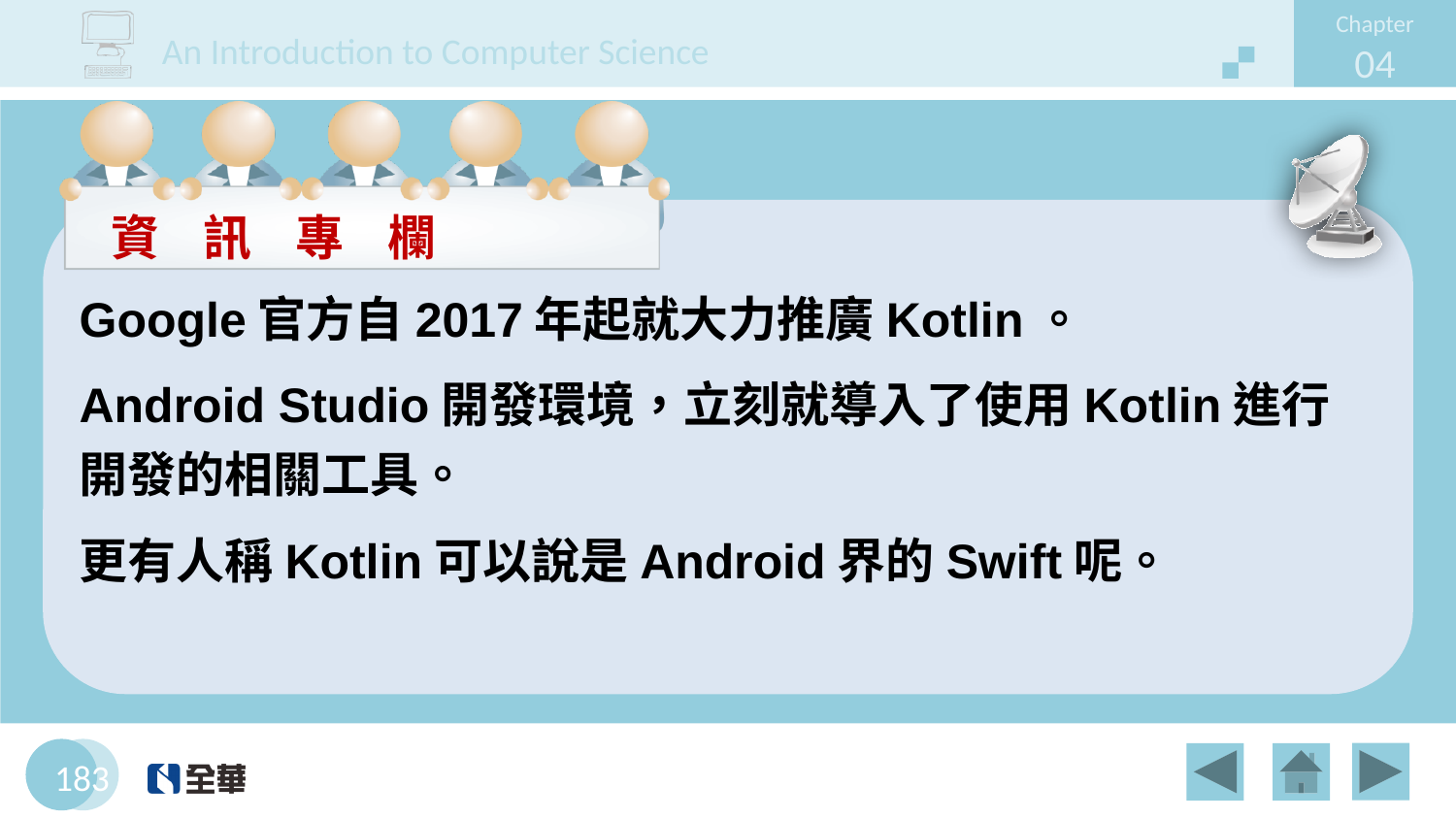

Google官方自2017年起就大力推廣Kotlin。
Android Studio開發環境，立刻就導入了使用Kotlin進行開發的相關工具。
更有人稱Kotlin可以說是Android界的Swift呢。